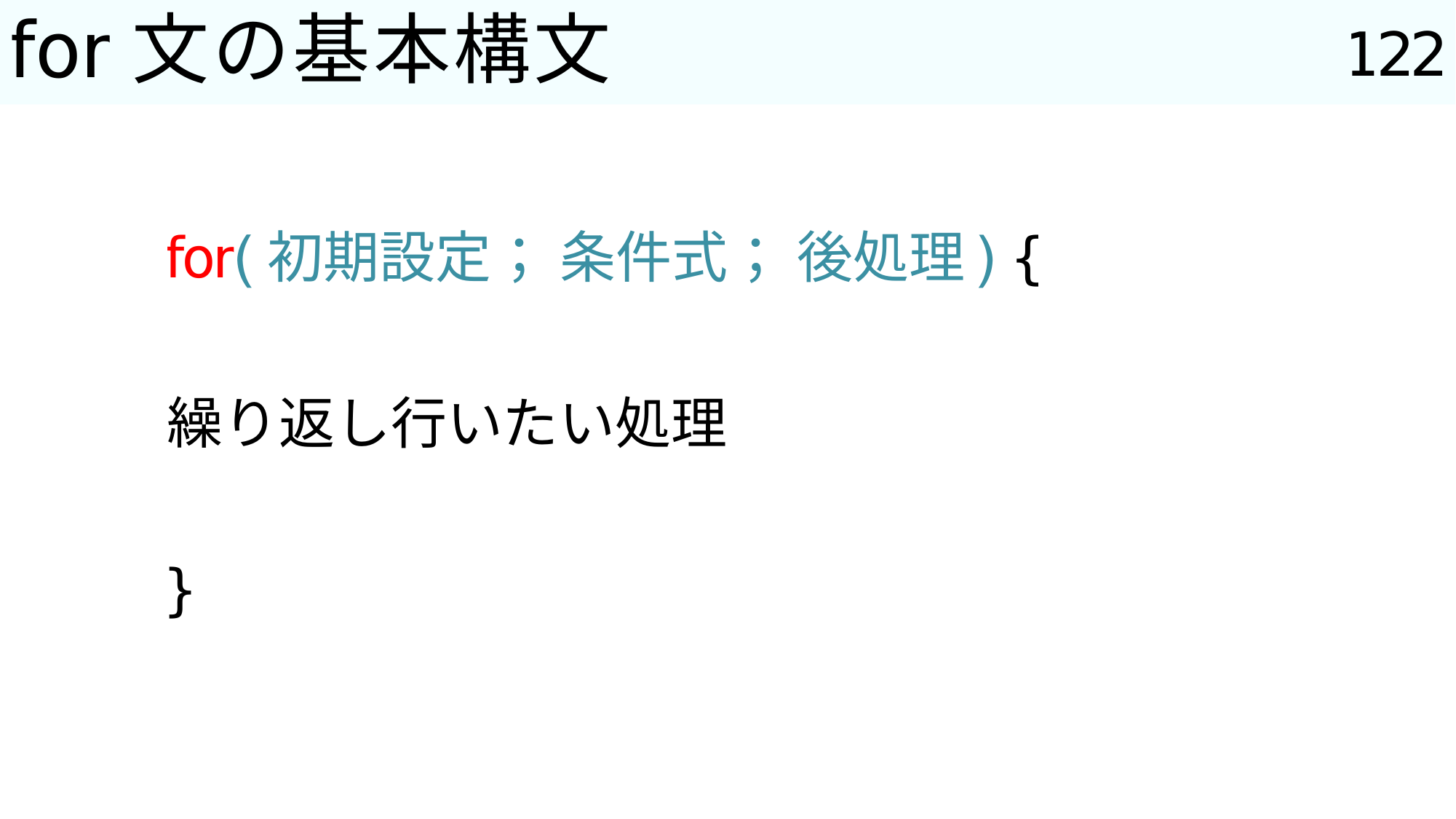

122
# for文の基本構文

	for(初期設定； 条件式； 後処理) {

			繰り返し行いたい処理

	}